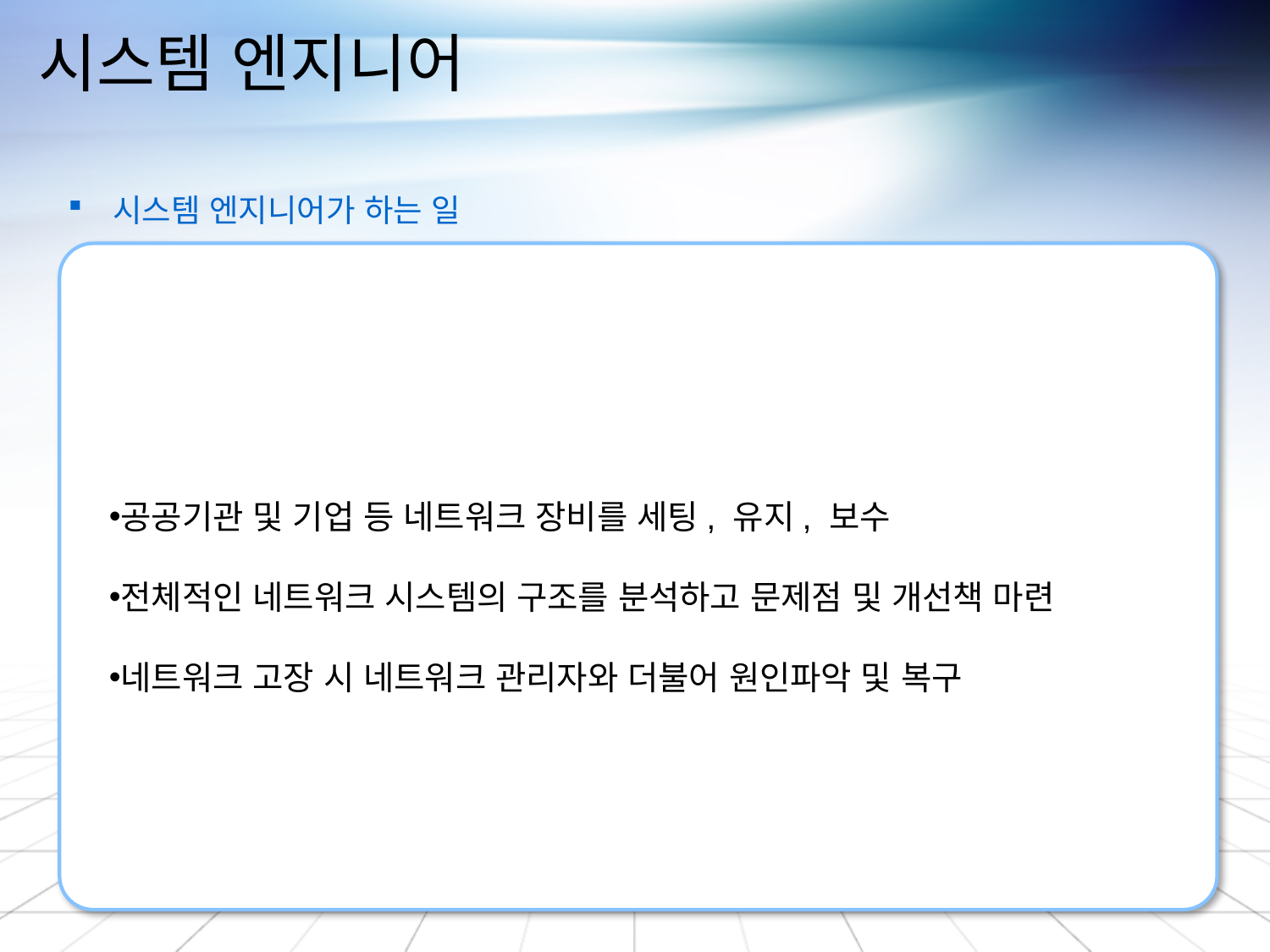

# 시스템 엔지니어
 시스템 엔지니어가 하는 일

공공기관 및 기업 등 네트워크 장비를 세팅, 유지, 보수
전체적인 네트워크 시스템의 구조를 분석하고 문제점 및 개선책 마련
네트워크 고장 시 네트워크 관리자와 더불어 원인파악 및 복구